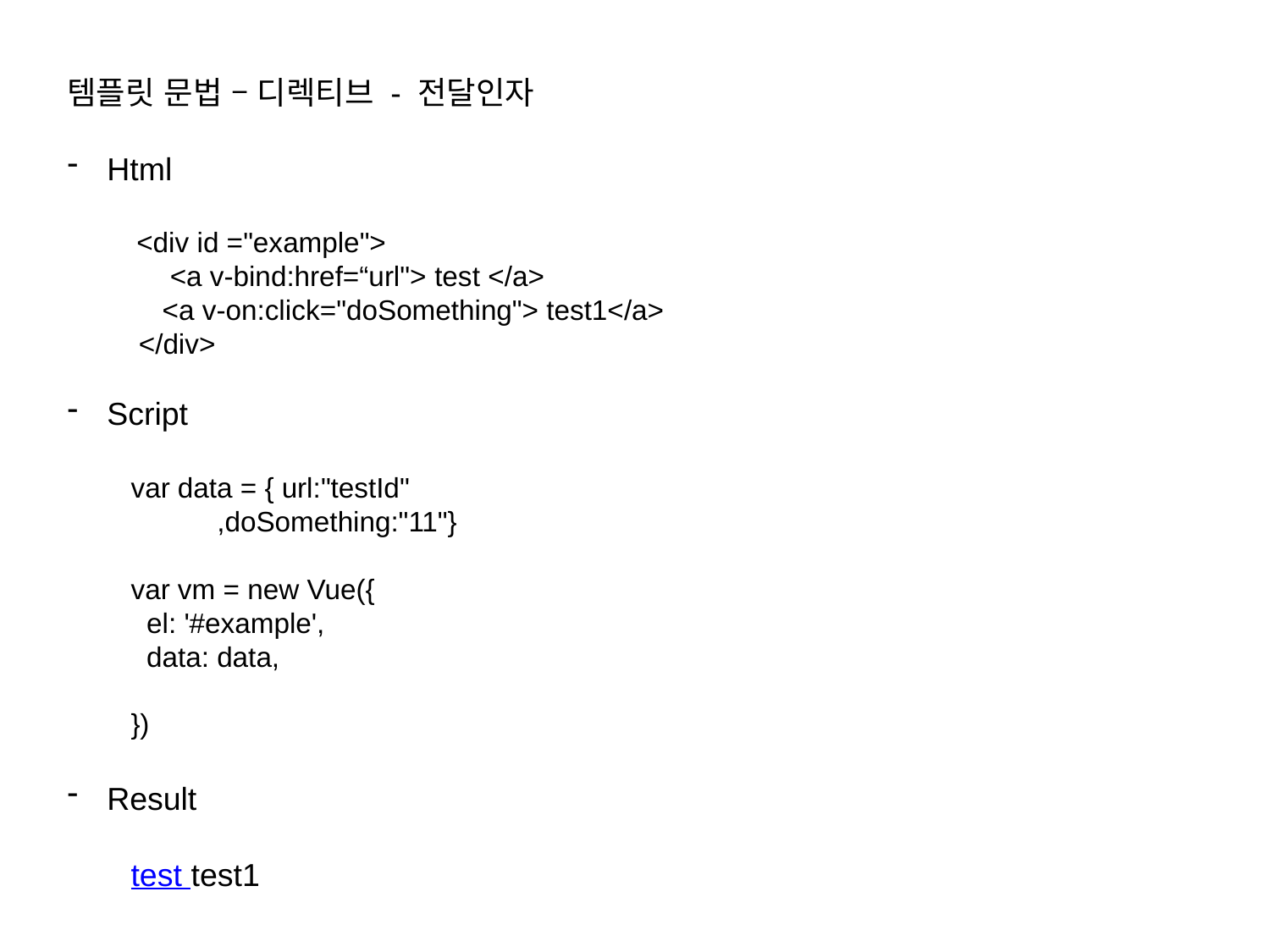

템플릿 문법 – 디렉티브 - 전달인자

Html

 <div id ="example">
     <a v-bind:href=“url"> test </a>
    <a v-on:click="doSomething"> test1</a>
 </div>

Script

var data = { url:"testId"
           ,doSomething:"11"}

var vm = new Vue({
  el: '#example',
  data: data,

})

Result

test test1